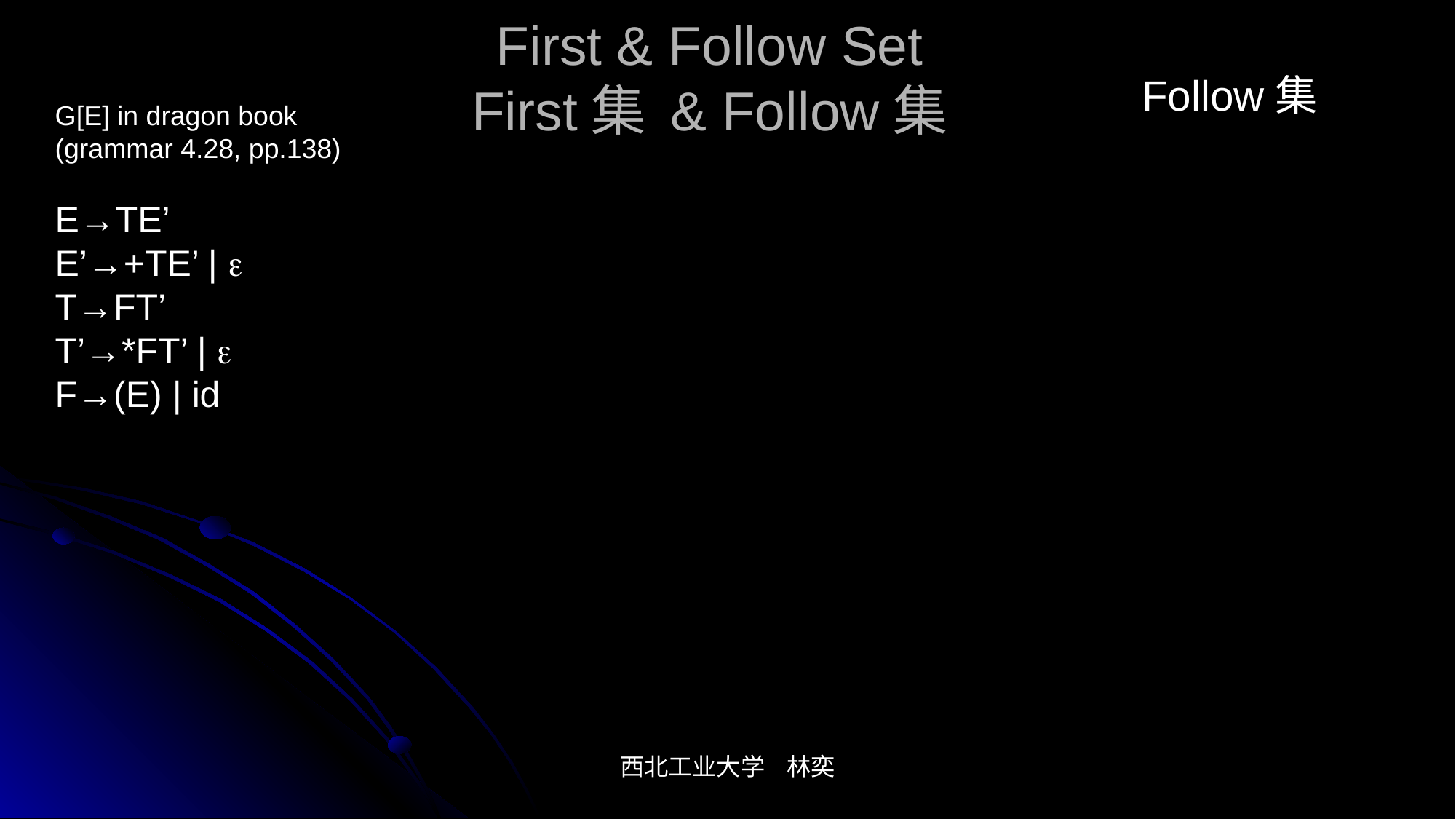

# First & Follow Set First集 & Follow集
Follow集
G[E] in dragon book
(grammar 4.28, pp.138)

E→TE’
E’→+TE’ | ε
T→FT’
T’→*FT’ | ε
F→(E) | id
西北工业大学    林奕
53